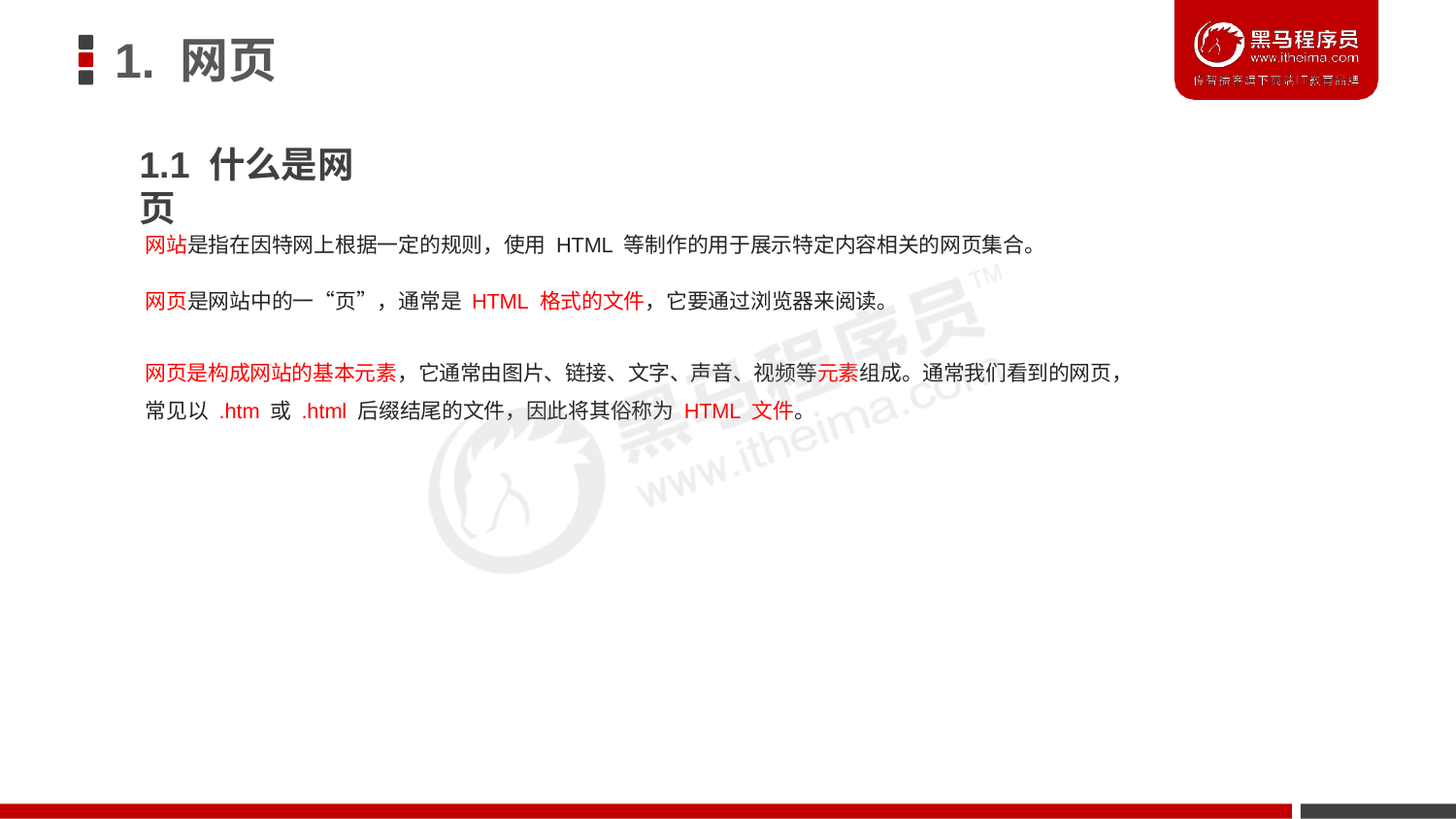

# 1. 网页
1.1 什么是网页

网站是指在因特网上根据一定的规则，使用 HTML 等制作的用于展示特定内容相关的网页集合。

网页是网站中的一“页”，通常是 HTML 格式的文件，它要通过浏览器来阅读。

网页是构成网站的基本元素，它通常由图片、链接、文字、声音、视频等元素组成。通常我们看到的网页，
常见以 .htm 或 .html 后缀结尾的文件，因此将其俗称为 HTML 文件。